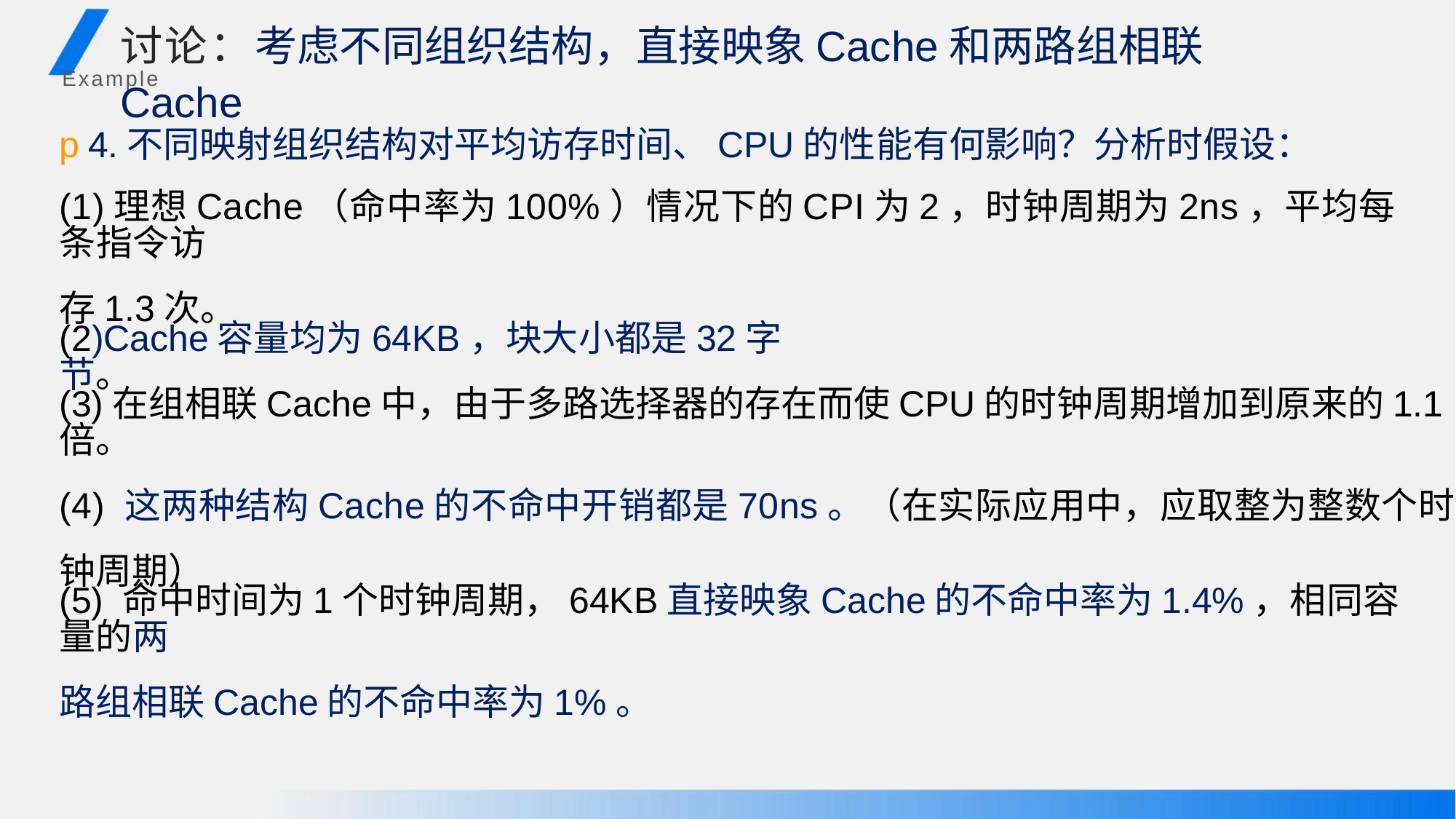

讨论：考虑不同组织结构，直接映象Cache和两路组相联Cache
Example
p4.不同映射组织结构对平均访存时间、CPU的性能有何影响？分析时假设：
(1)理想Cache（命中率为100%）情况下的CPI为2，时钟周期为2ns，平均每条指令访
存1.3次。
(2)Cache容量均为64KB，块大小都是32字节。
(3)在组相联Cache中，由于多路选择器的存在而使CPU的时钟周期增加到原来的1.1倍。
(4) 这两种结构Cache的不命中开销都是70ns。（在实际应用中，应取整为整数个时
钟周期）
(5) 命中时间为1个时钟周期，64KB直接映象Cache的不命中率为1.4%，相同容量的两
路组相联Cache的不命中率为1%。